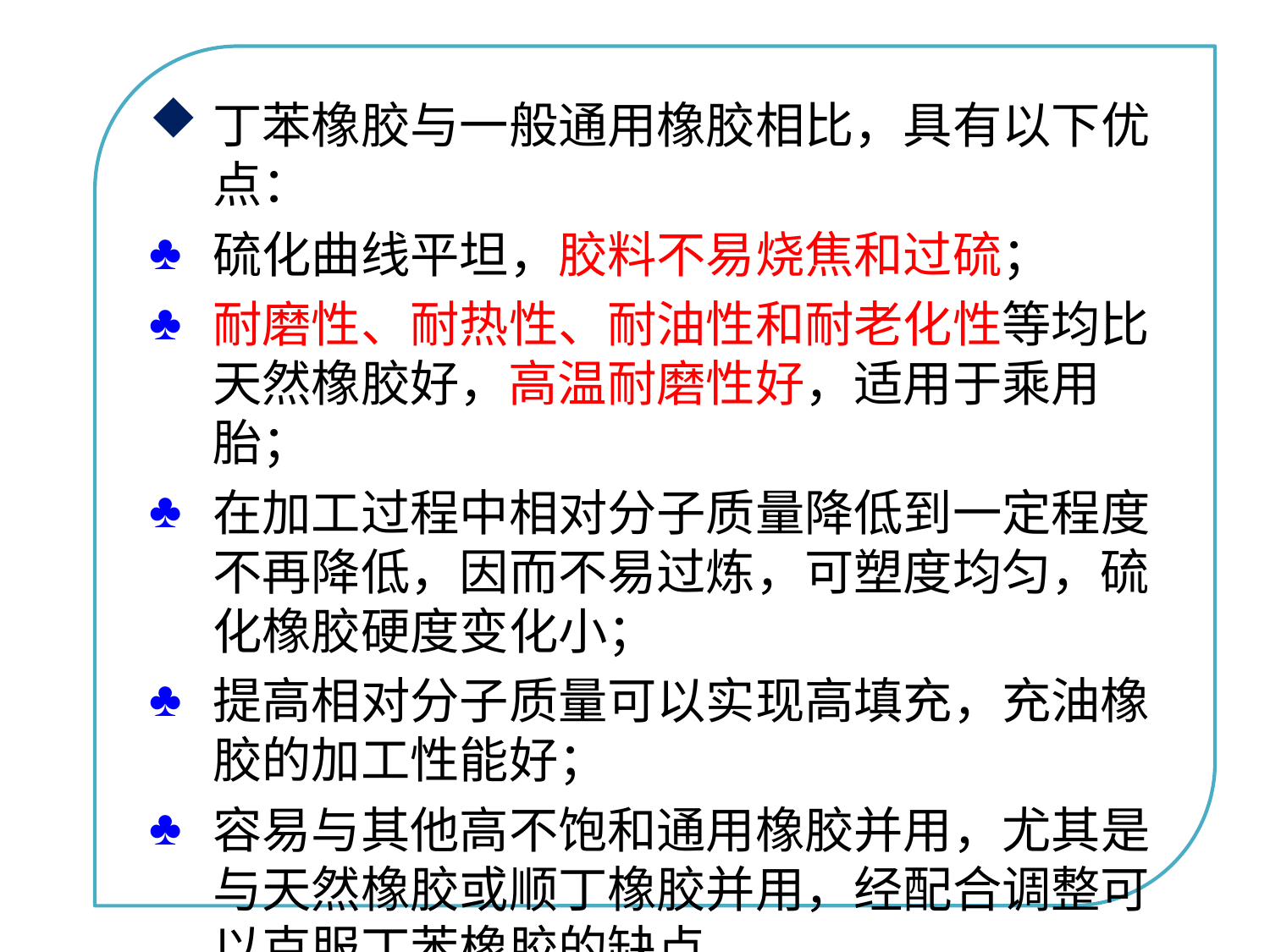

丁苯橡胶与一般通用橡胶相比，具有以下优点：
硫化曲线平坦，胶料不易烧焦和过硫；
耐磨性、耐热性、耐油性和耐老化性等均比天然橡胶好，高温耐磨性好，适用于乘用胎；
在加工过程中相对分子质量降低到一定程度不再降低，因而不易过炼，可塑度均匀，硫化橡胶硬度变化小；
提高相对分子质量可以实现高填充，充油橡胶的加工性能好；
容易与其他高不饱和通用橡胶并用，尤其是与天然橡胶或顺丁橡胶并用，经配合调整可以克服丁苯橡胶的缺点。

点击添加文本
点击添加文本
点击添加文本
点击添加文本